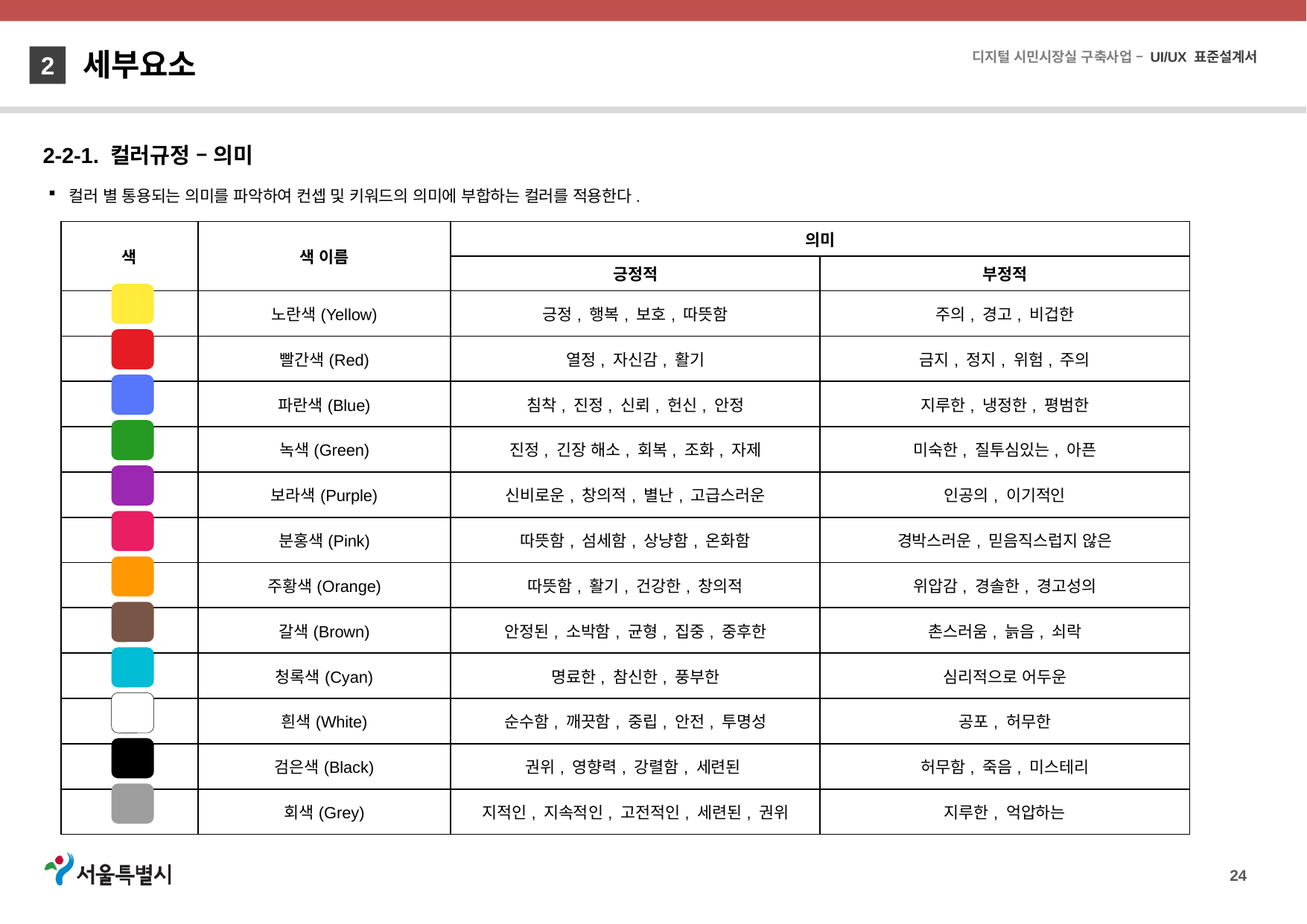

세부요소
2
2-2-1. 컬러규정 – 의미
컬러 별 통용되는 의미를 파악하여 컨셉 및 키워드의 의미에 부합하는 컬러를 적용한다.
| 색 | 색 이름 | 의미 |  |
| --- | --- | --- | --- |
|  |  | 긍정적 | 부정적 |
|  | 노란색(Yellow) | 긍정, 행복, 보호, 따뜻함 | 주의, 경고, 비겁한 |
|  | 빨간색(Red) | 열정, 자신감, 활기 | 금지, 정지, 위험, 주의 |
|  | 파란색(Blue) | 침착, 진정, 신뢰, 헌신, 안정 | 지루한, 냉정한, 평범한 |
|  | 녹색(Green) | 진정, 긴장 해소, 회복, 조화, 자제 | 미숙한, 질투심있는, 아픈 |
|  | 보라색(Purple) | 신비로운, 창의적, 별난, 고급스러운 | 인공의, 이기적인 |
|  | 분홍색(Pink) | 따뜻함, 섬세함, 상냥함, 온화함 | 경박스러운, 믿음직스럽지 않은 |
|  | 주황색(Orange) | 따뜻함, 활기, 건강한, 창의적 | 위압감, 경솔한, 경고성의 |
|  | 갈색(Brown) | 안정된, 소박함, 균형, 집중, 중후한 | 촌스러움, 늙음, 쇠락 |
|  | 청록색(Cyan) | 명료한, 참신한, 풍부한 | 심리적으로 어두운 |
|  | 흰색(White) | 순수함, 깨끗함, 중립, 안전, 투명성 | 공포, 허무한 |
|  | 검은색(Black) | 권위, 영향력, 강렬함, 세련된 | 허무함, 죽음, 미스테리 |
|  | 회색(Grey) | 지적인, 지속적인, 고전적인, 세련된, 권위 | 지루한, 억압하는 |